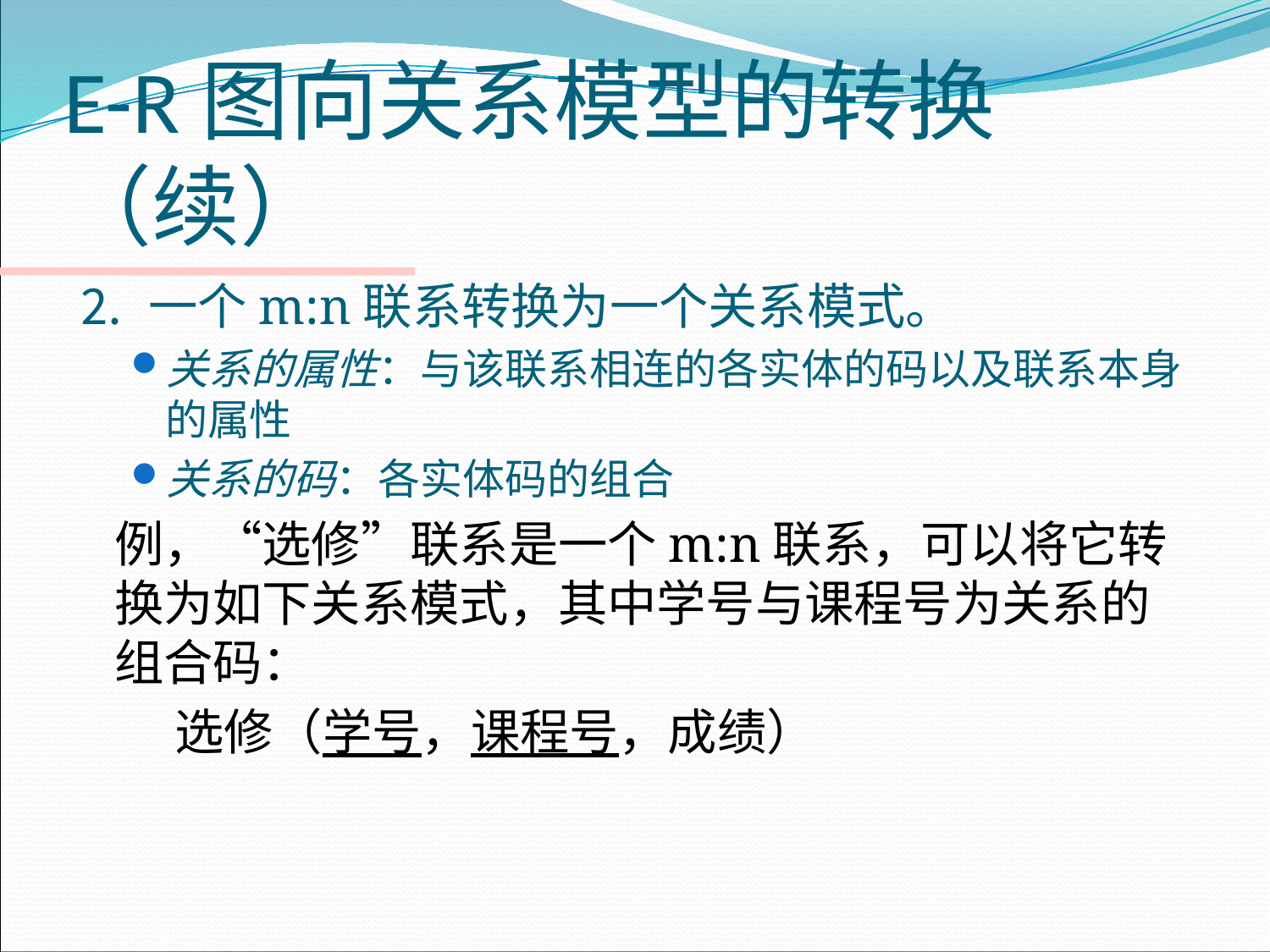

# E-R图向关系模型的转换（续）
⒉ 一个m:n联系转换为一个关系模式。
关系的属性：与该联系相连的各实体的码以及联系本身的属性
关系的码：各实体码的组合
	例，“选修”联系是一个m:n联系，可以将它转换为如下关系模式，其中学号与课程号为关系的组合码：
　　选修（学号，课程号，成绩）

748